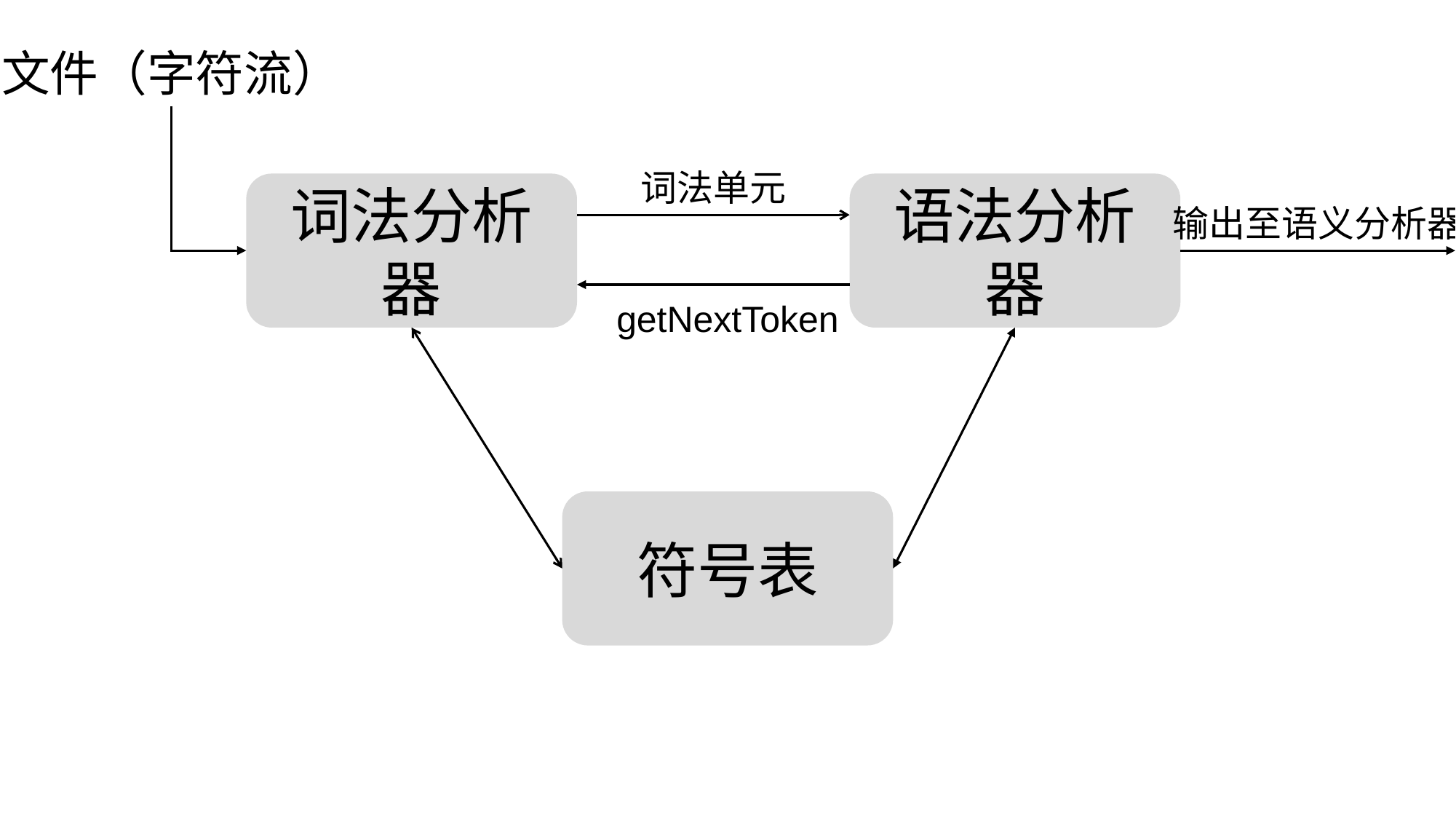

文件（字符流）
词法单元
词法分析器
语法分析器
输出至语义分析器
getNextToken
符号表